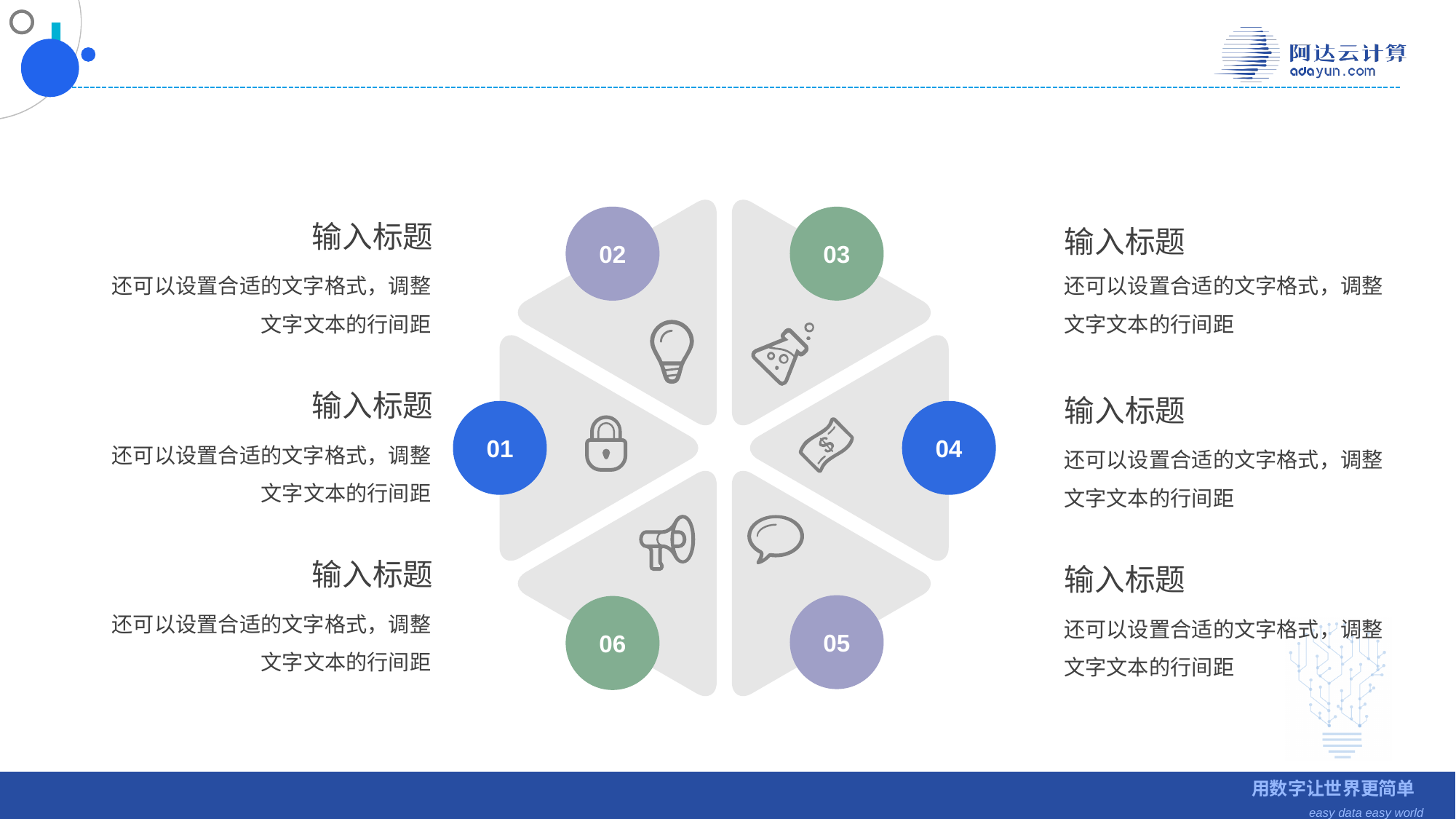

02
03

04
01

05
06
输入标题
还可以设置合适的文字格式，调整文字文本的行间距
输入标题
还可以设置合适的文字格式，调整文字文本的行间距
输入标题
还可以设置合适的文字格式，调整文字文本的行间距
输入标题
还可以设置合适的文字格式，调整文字文本的行间距
输入标题
还可以设置合适的文字格式，调整文字文本的行间距
输入标题
还可以设置合适的文字格式，调整文字文本的行间距